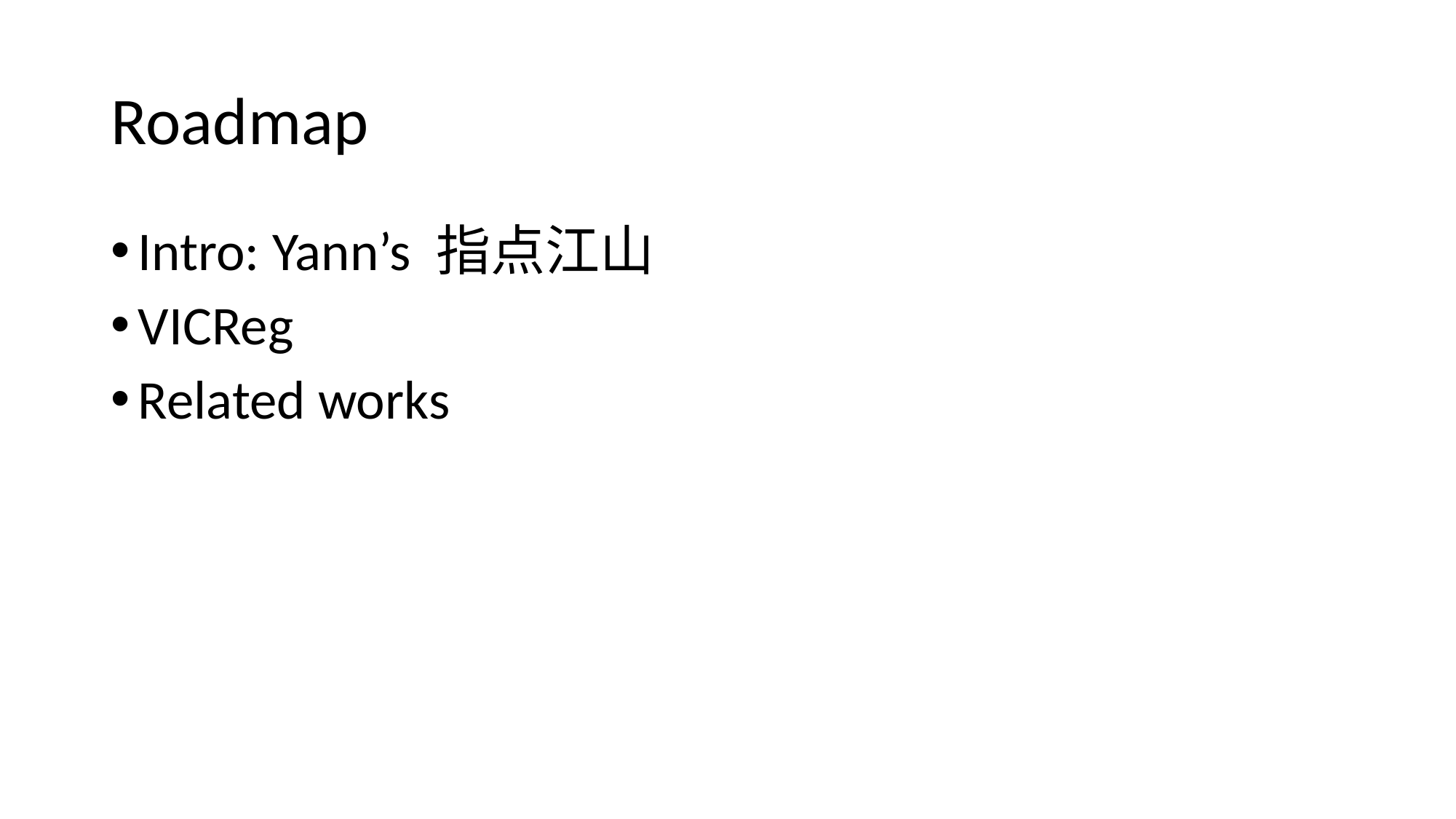

# Roadmap
Intro: Yann’s 指点江山
VICReg
Related works